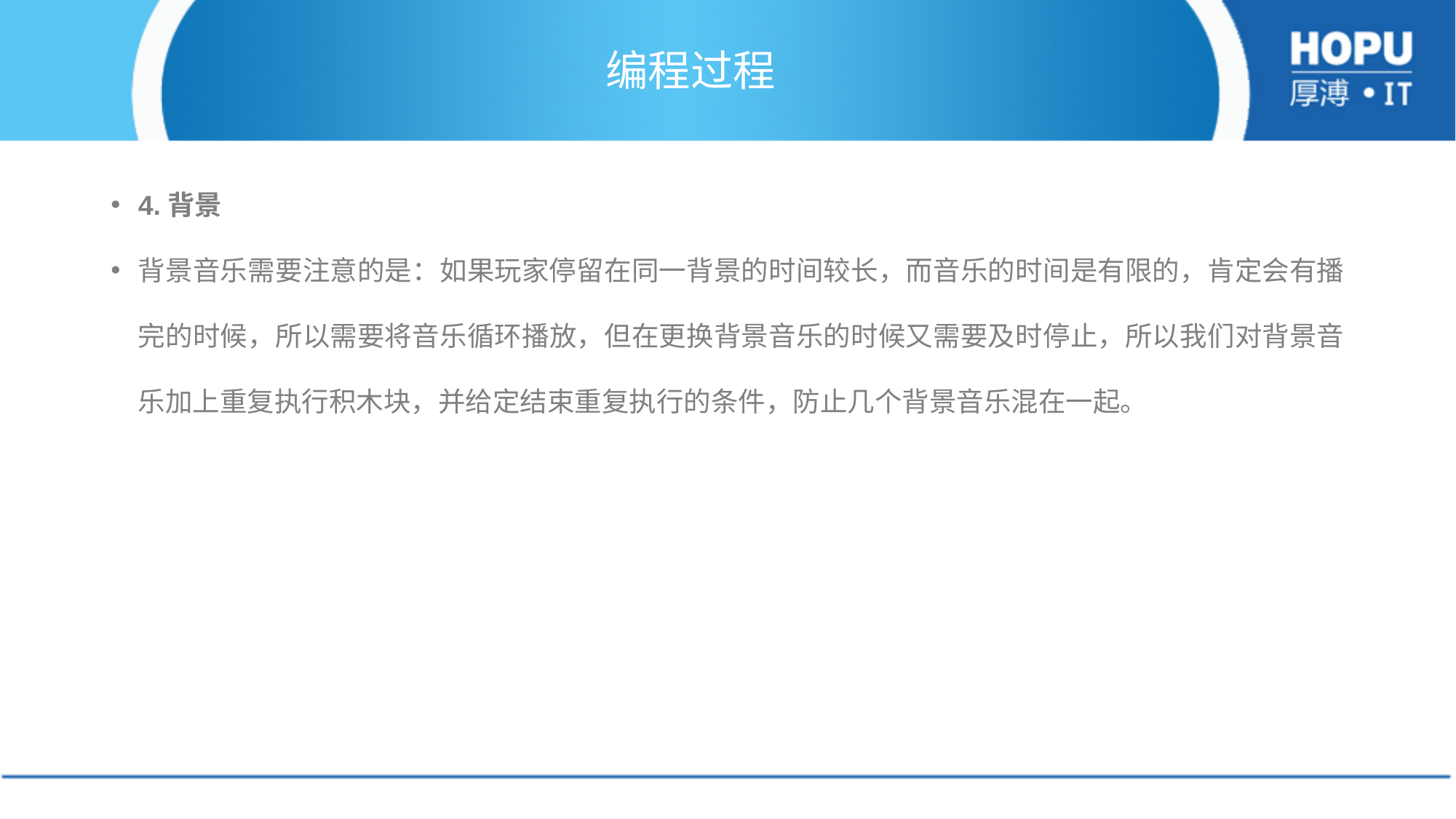

# 编程过程
4.背景
背景音乐需要注意的是：如果玩家停留在同一背景的时间较长，而音乐的时间是有限的，肯定会有播完的时候，所以需要将音乐循环播放，但在更换背景音乐的时候又需要及时停止，所以我们对背景音乐加上重复执行积木块，并给定结束重复执行的条件，防止几个背景音乐混在一起。